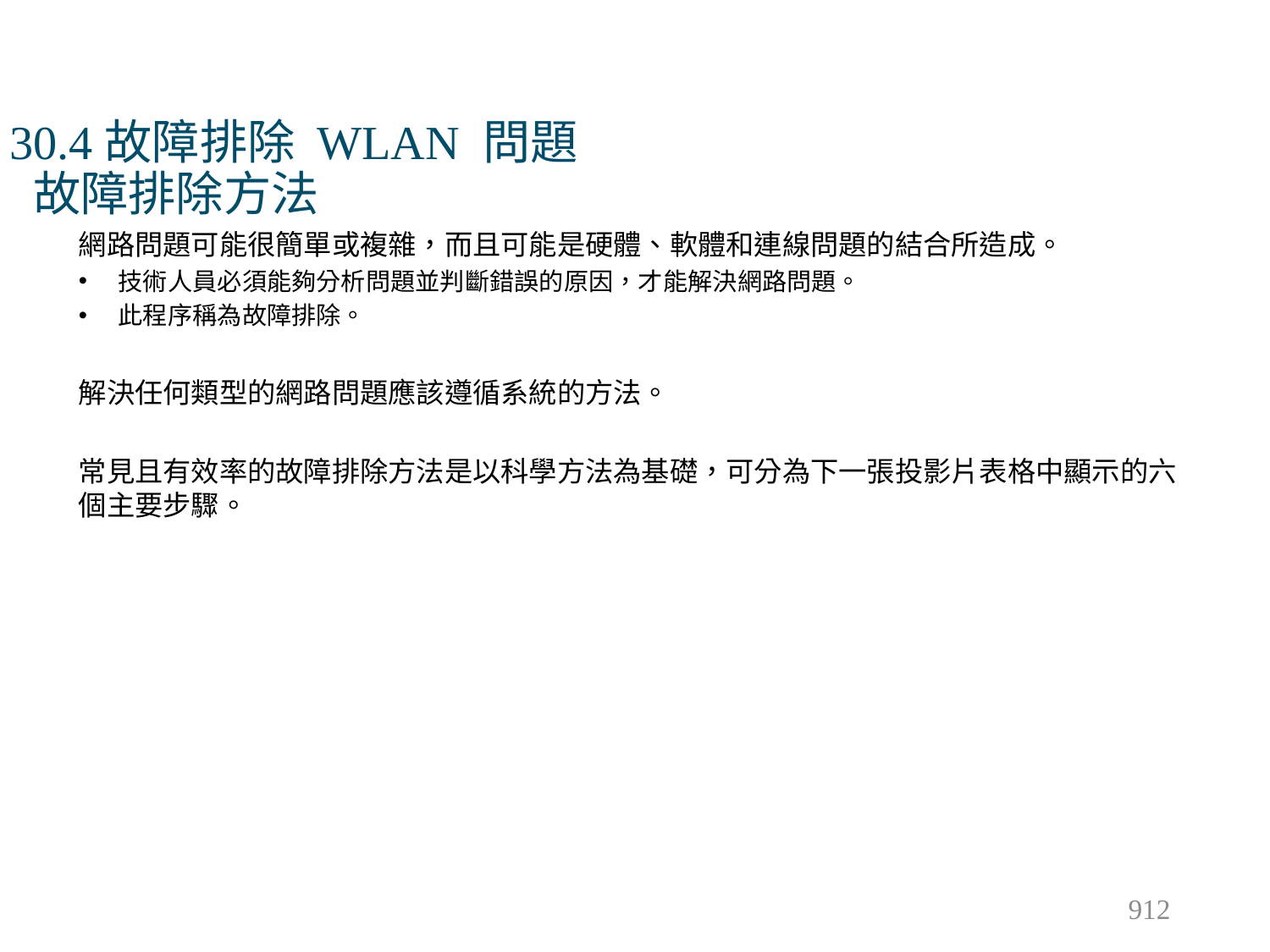

# 30.4故障排除 WLAN 問題 故障排除方法
網路問題可能很簡單或複雜，而且可能是硬體、軟體和連線問題的結合所造成。
技術人員必須能夠分析問題並判斷錯誤的原因，才能解決網路問題。
此程序稱為故障排除。

解決任何類型的網路問題應該遵循系統的方法。

常見且有效率的故障排除方法是以科學方法為基礎，可分為下一張投影片表格中顯示的六個主要步驟。

912